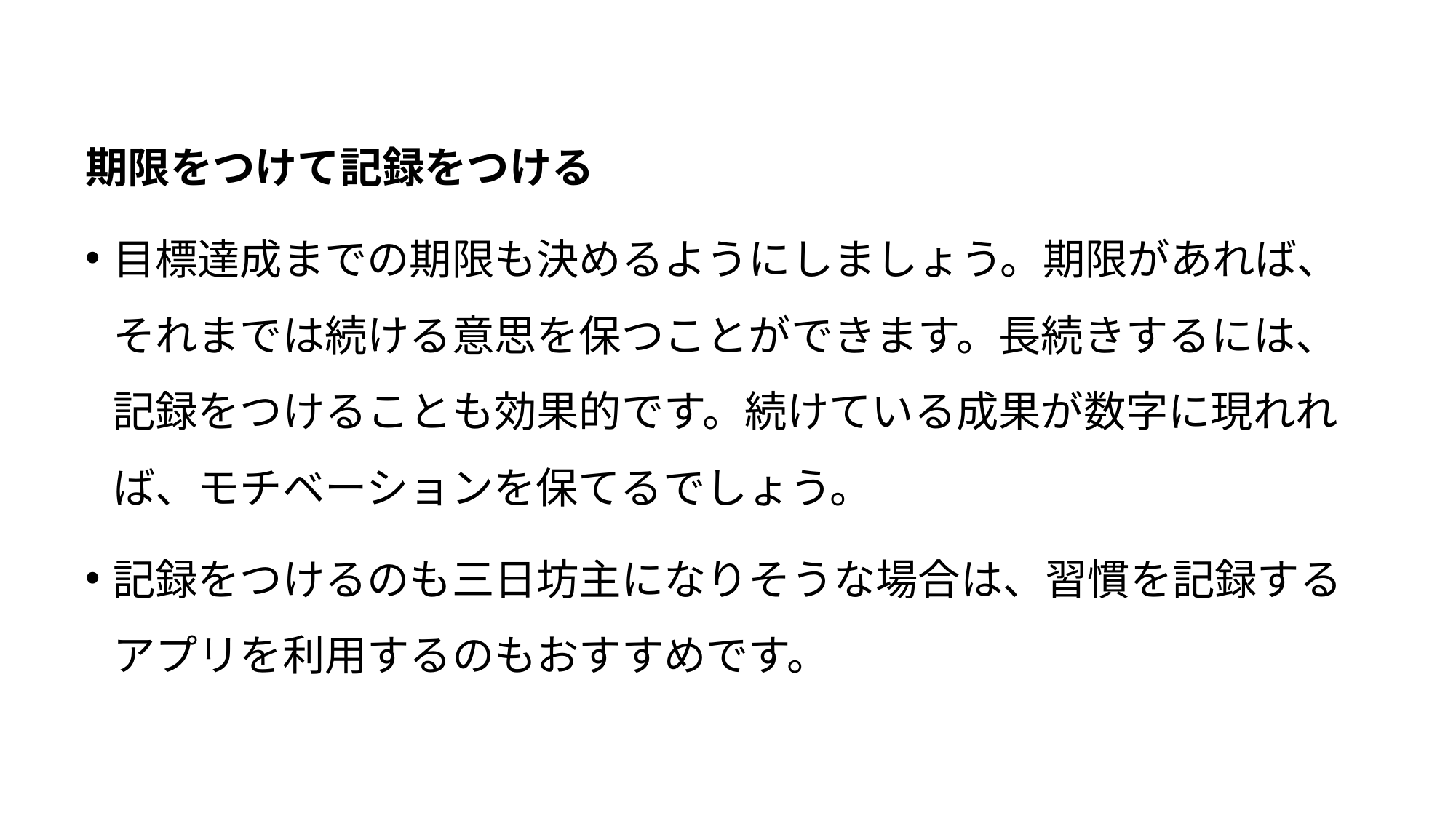

期限をつけて記録をつける
目標達成までの期限も決めるようにしましょう。期限があれば、それまでは続ける意思を保つことができます。長続きするには、記録をつけることも効果的です。続けている成果が数字に現れれば、モチベーションを保てるでしょう。
記録をつけるのも三日坊主になりそうな場合は、習慣を記録するアプリを利用するのもおすすめです。